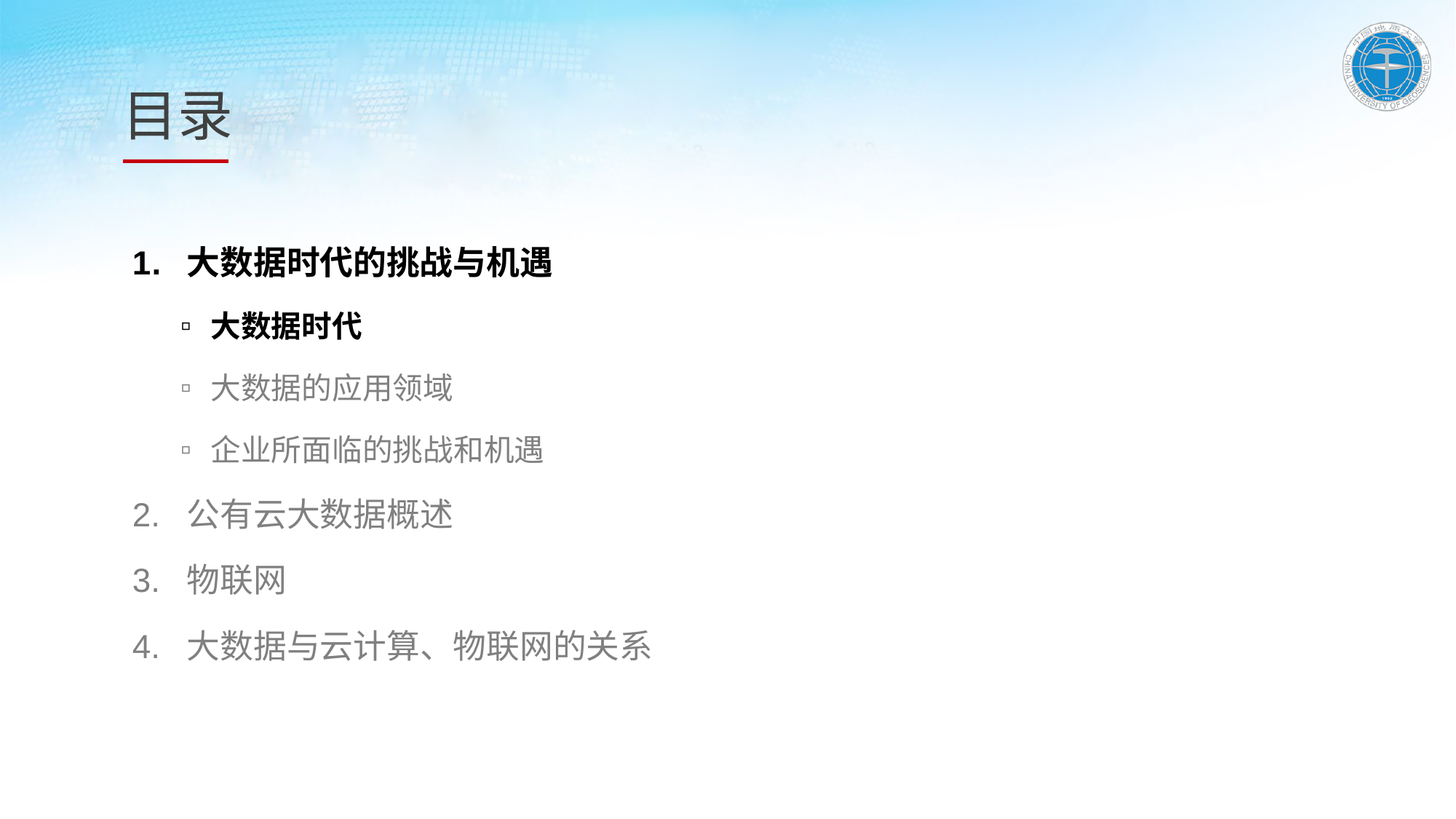

大数据时代的挑战与机遇
大数据时代
大数据的应用领域
企业所面临的挑战和机遇
公有云大数据概述
物联网
大数据与云计算、物联网的关系